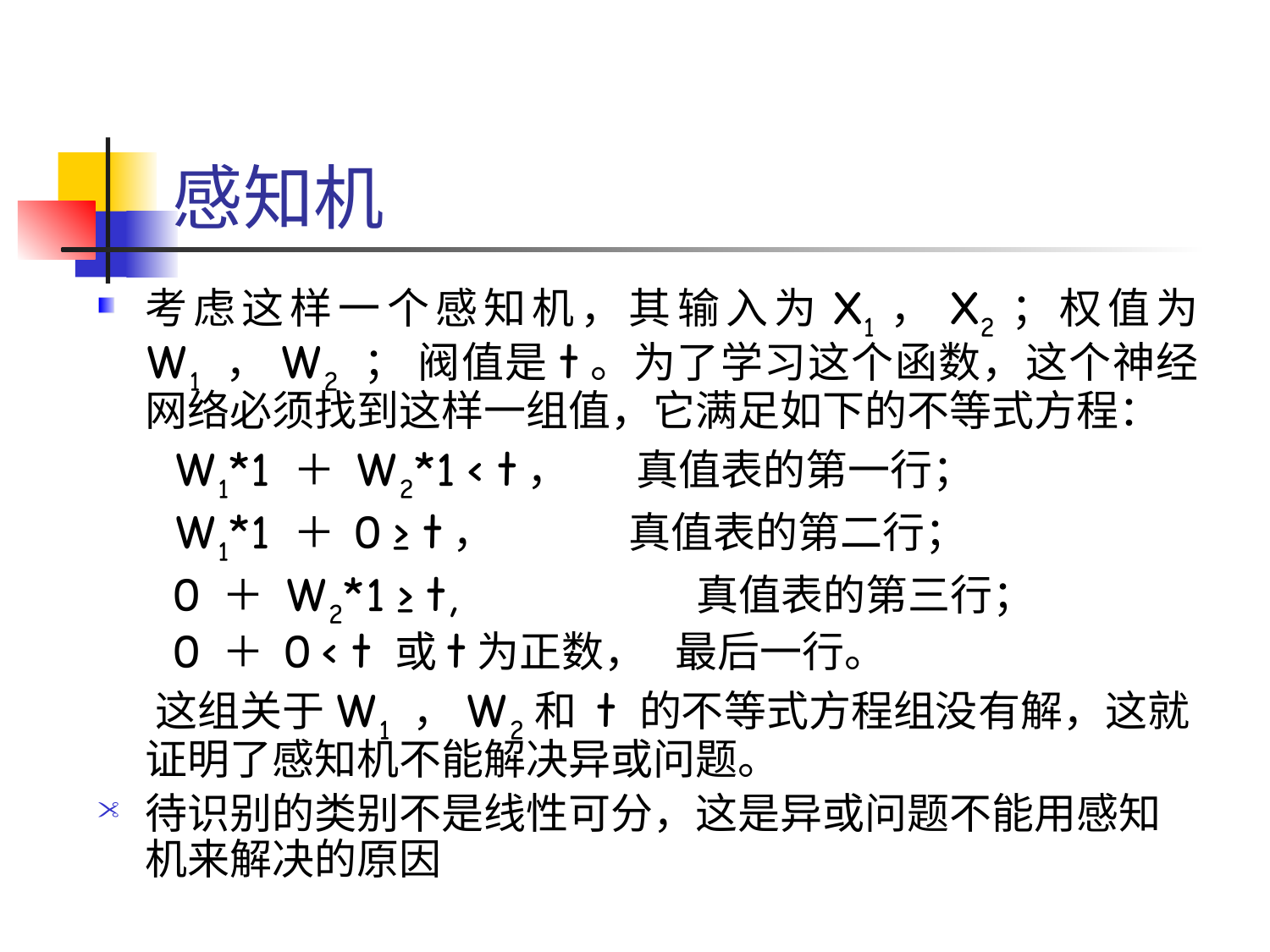

# 感知机
考虑这样一个感知机，其输入为X1，X2；权值为 W1 ，W2 ； 阀值是t。为了学习这个函数，这个神经网络必须找到这样一组值，它满足如下的不等式方程：
      W1*1 ＋ W2*1 < t，       真值表的第一行；
      W1*1 ＋ 0 ≥ t，              真值表的第二行；
      0 ＋ W2*1 ≥ t,                  真值表的第三行；
      0 ＋ 0 < t 或t为正数，   最后一行。
     这组关于W1 ，W2和 t 的不等式方程组没有解，这就证明了感知机不能解决异或问题。
待识别的类别不是线性可分，这是异或问题不能用感知机来解决的原因